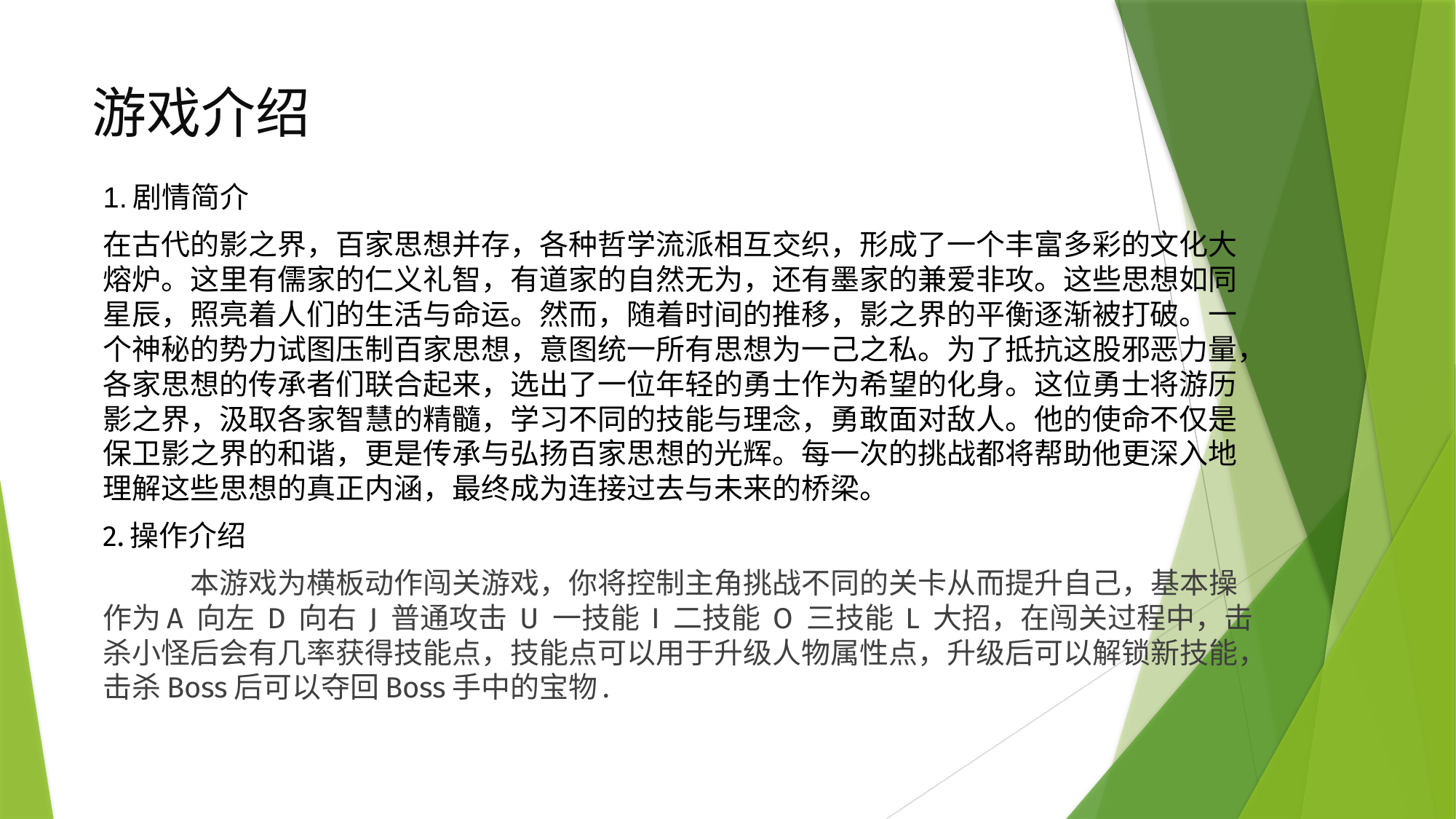

# 游戏介绍
1.剧情简介
在古代的影之界，百家思想并存，各种哲学流派相互交织，形成了一个丰富多彩的文化大熔炉。这里有儒家的仁义礼智，有道家的自然无为，还有墨家的兼爱非攻。这些思想如同星辰，照亮着人们的生活与命运。然而，随着时间的推移，影之界的平衡逐渐被打破。一个神秘的势力试图压制百家思想，意图统一所有思想为一己之私。为了抵抗这股邪恶力量，各家思想的传承者们联合起来，选出了一位年轻的勇士作为希望的化身。这位勇士将游历影之界，汲取各家智慧的精髓，学习不同的技能与理念，勇敢面对敌人。他的使命不仅是保卫影之界的和谐，更是传承与弘扬百家思想的光辉。每一次的挑战都将帮助他更深入地理解这些思想的真正内涵，最终成为连接过去与未来的桥梁。
2.操作介绍
	本游戏为横板动作闯关游戏，你将控制主角挑战不同的关卡从而提升自己，基本操作为A 向左 D 向右 J 普通攻击 U 一技能 I 二技能 O 三技能 L 大招，在闯关过程中，击杀小怪后会有几率获得技能点，技能点可以用于升级人物属性点，升级后可以解锁新技能，击杀Boss后可以夺回Boss手中的宝物.